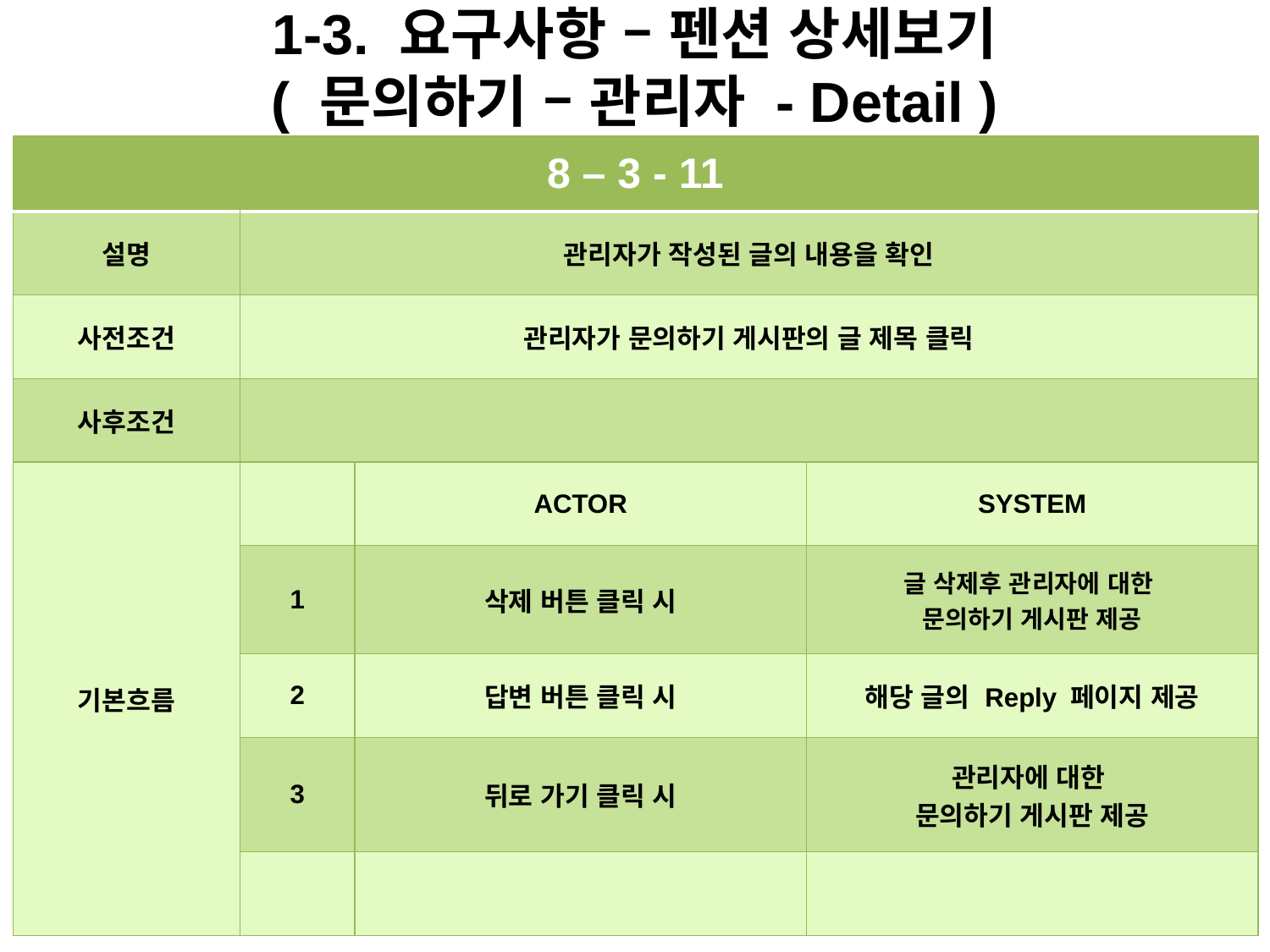

# 1-3. 요구사항 – 펜션 상세보기 ( 문의하기 – 관리자 - Detail )
| 8 – 3 - 11 |  |  |  |
| --- | --- | --- | --- |
| 설명 | 관리자가 작성된 글의 내용을 확인 |  |  |
| 사전조건 | 관리자가 문의하기 게시판의 글 제목 클릭 |  |  |
| 사후조건 |  |  |  |
| 기본흐름 |  | ACTOR | SYSTEM |
|  | 1 | 삭제 버튼 클릭 시 | 글 삭제후 관리자에 대한 문의하기 게시판 제공 |
|  | 2 | 답변 버튼 클릭 시 | 해당 글의 Reply 페이지 제공 |
|  | 3 | 뒤로 가기 클릭 시 | 관리자에 대한 문의하기 게시판 제공 |
|  |  |  |  |